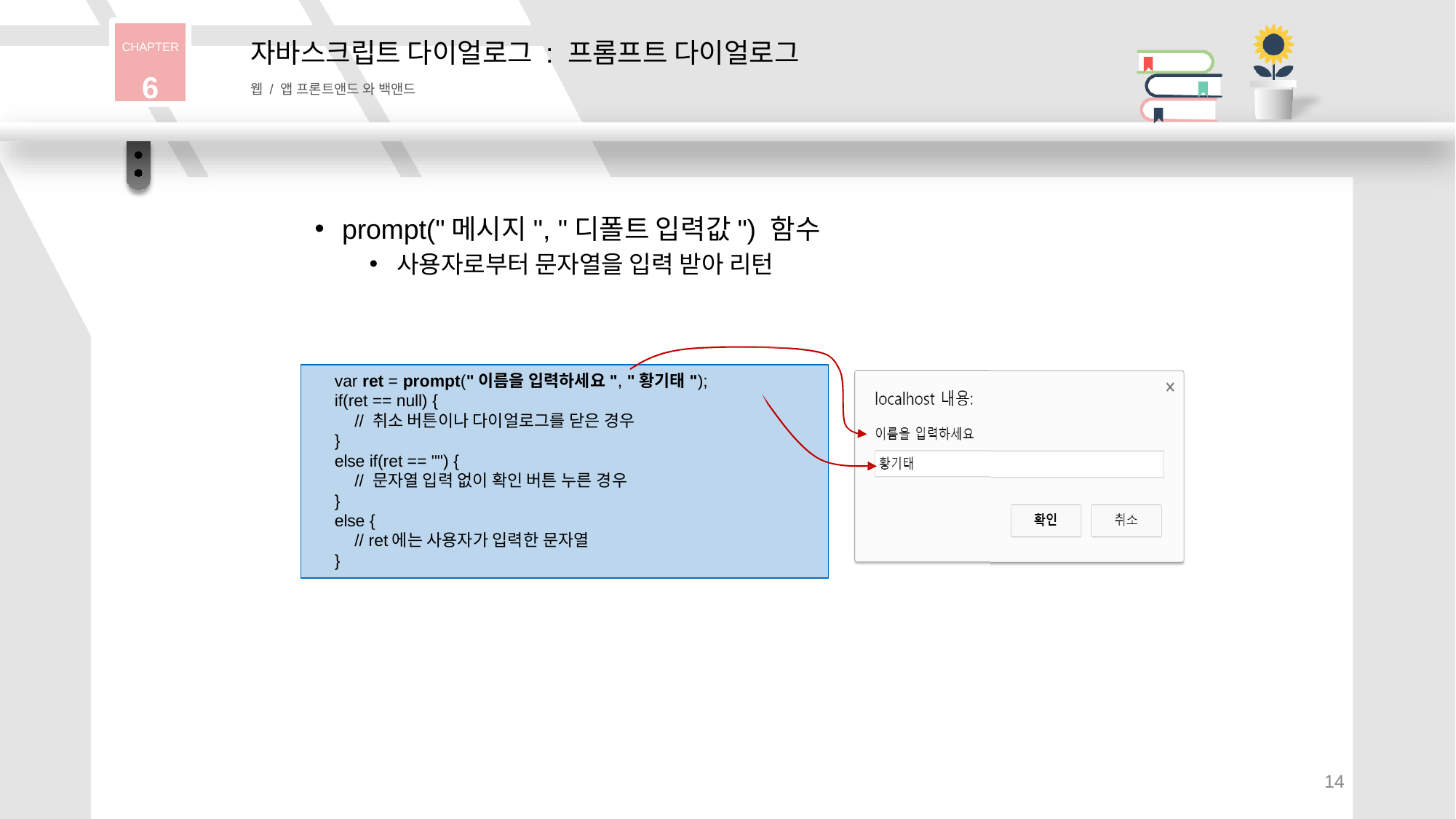

CHAPTER

6

# 자바스크립트 다이얼로그 : 프롬프트 다이얼로그

웹 / 앱 프론트앤드 와 백앤드

prompt("메시지", "디폴트 입력값") 함수
사용자로부터 문자열을 입력 받아 리턴

var ret = prompt("이름을 입력하세요", "황기태");
if(ret == null) {
// 취소 버튼이나 다이얼로그를 닫은 경우
}
else if(ret == "") {
// 문자열 입력 없이 확인 버튼 누른 경우
}
else {
// ret에는 사용자가 입력한 문자열
}

14